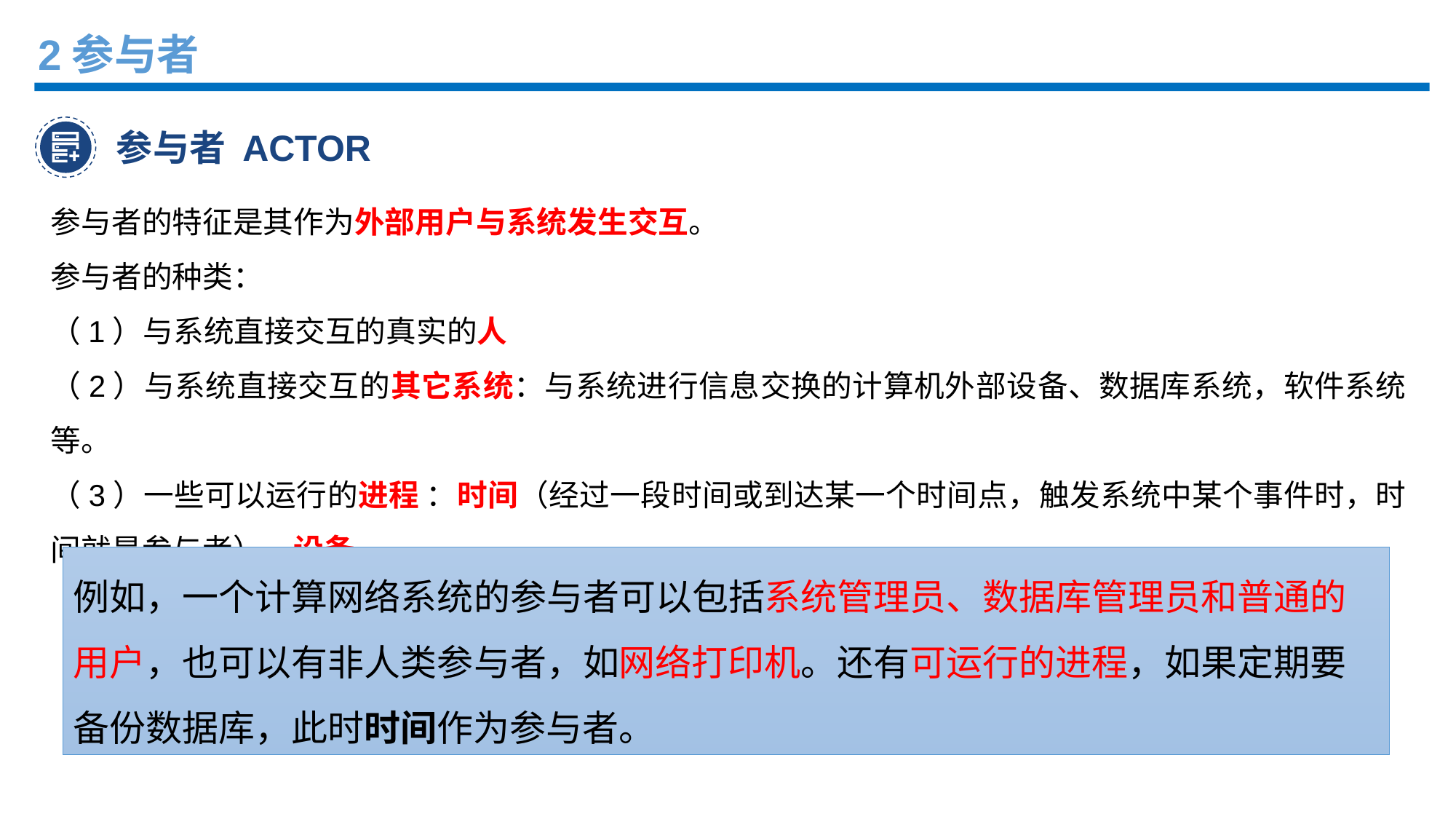

2参与者

参与者 ACTOR

参与者的特征是其作为外部用户与系统发生交互。
参与者的种类：
（1）与系统直接交互的真实的人
（2）与系统直接交互的其它系统：与系统进行信息交换的计算机外部设备、数据库系统，软件系统等。
（3）一些可以运行的进程 ：时间（经过一段时间或到达某一个时间点，触发系统中某个事件时，时间就是参与者）、设备
例如，一个计算网络系统的参与者可以包括系统管理员、数据库管理员和普通的用户，也可以有非人类参与者，如网络打印机。还有可运行的进程，如果定期要备份数据库，此时时间作为参与者。